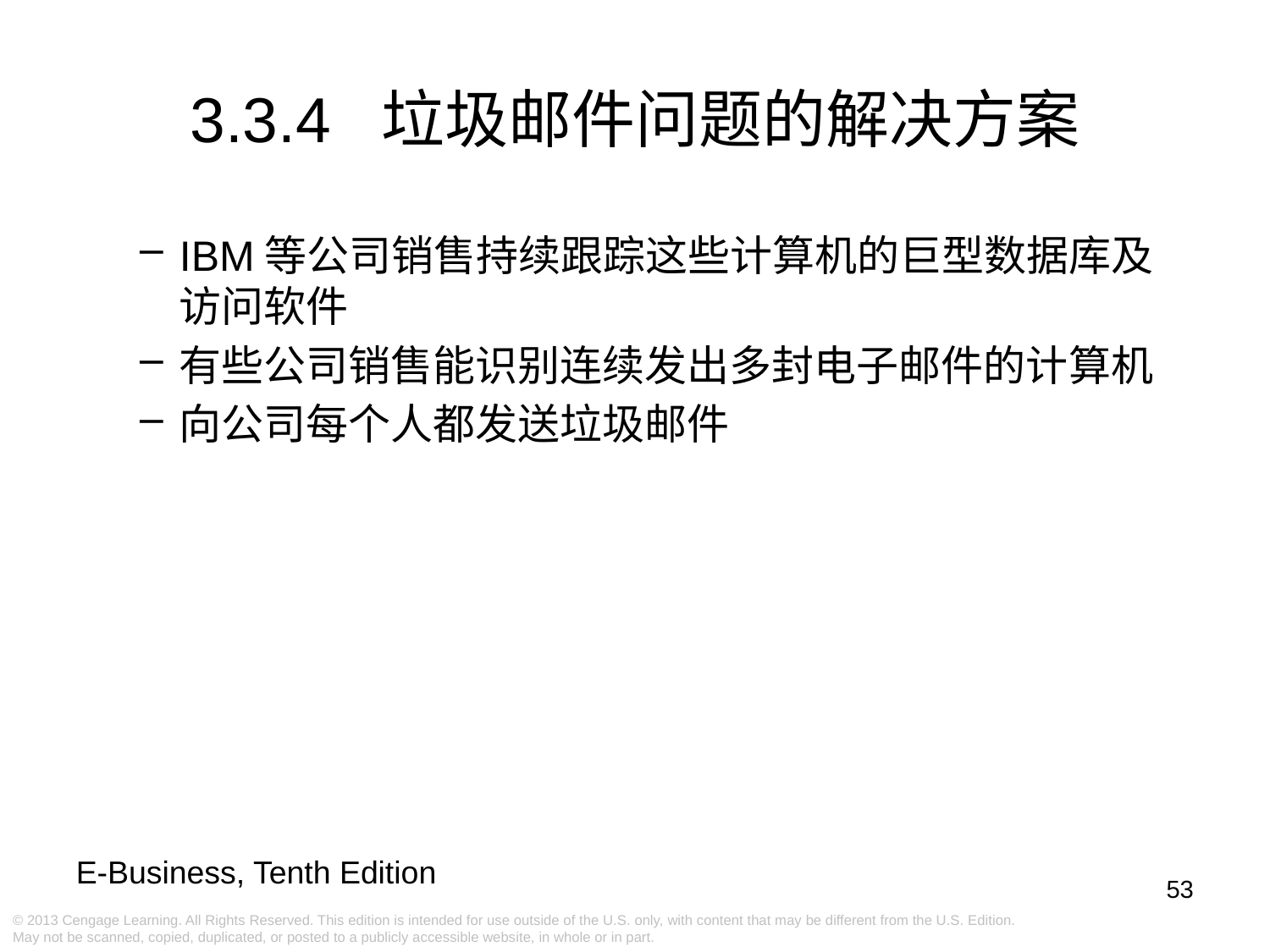

# 3.3.4  垃圾邮件问题的解决方案
IBM等公司销售持续跟踪这些计算机的巨型数据库及访问软件
有些公司销售能识别连续发出多封电子邮件的计算机
向公司每个人都发送垃圾邮件
53